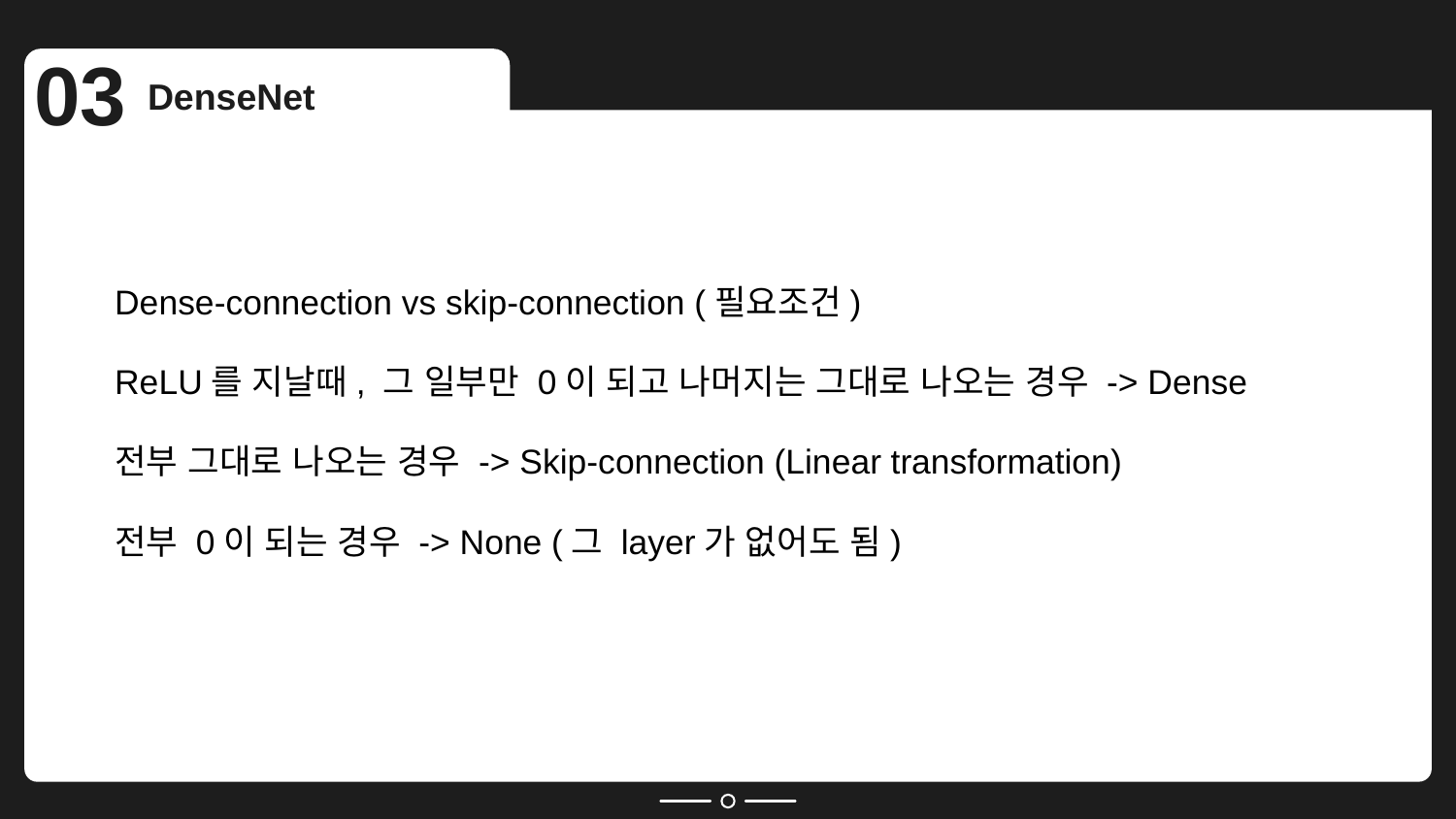

03
DenseNet
Dense-connection vs skip-connection (필요조건)
ReLU를 지날때, 그 일부만 0이 되고 나머지는 그대로 나오는 경우 -> Dense
전부 그대로 나오는 경우 -> Skip-connection (Linear transformation)
전부 0이 되는 경우 -> None (그 layer가 없어도 됨)